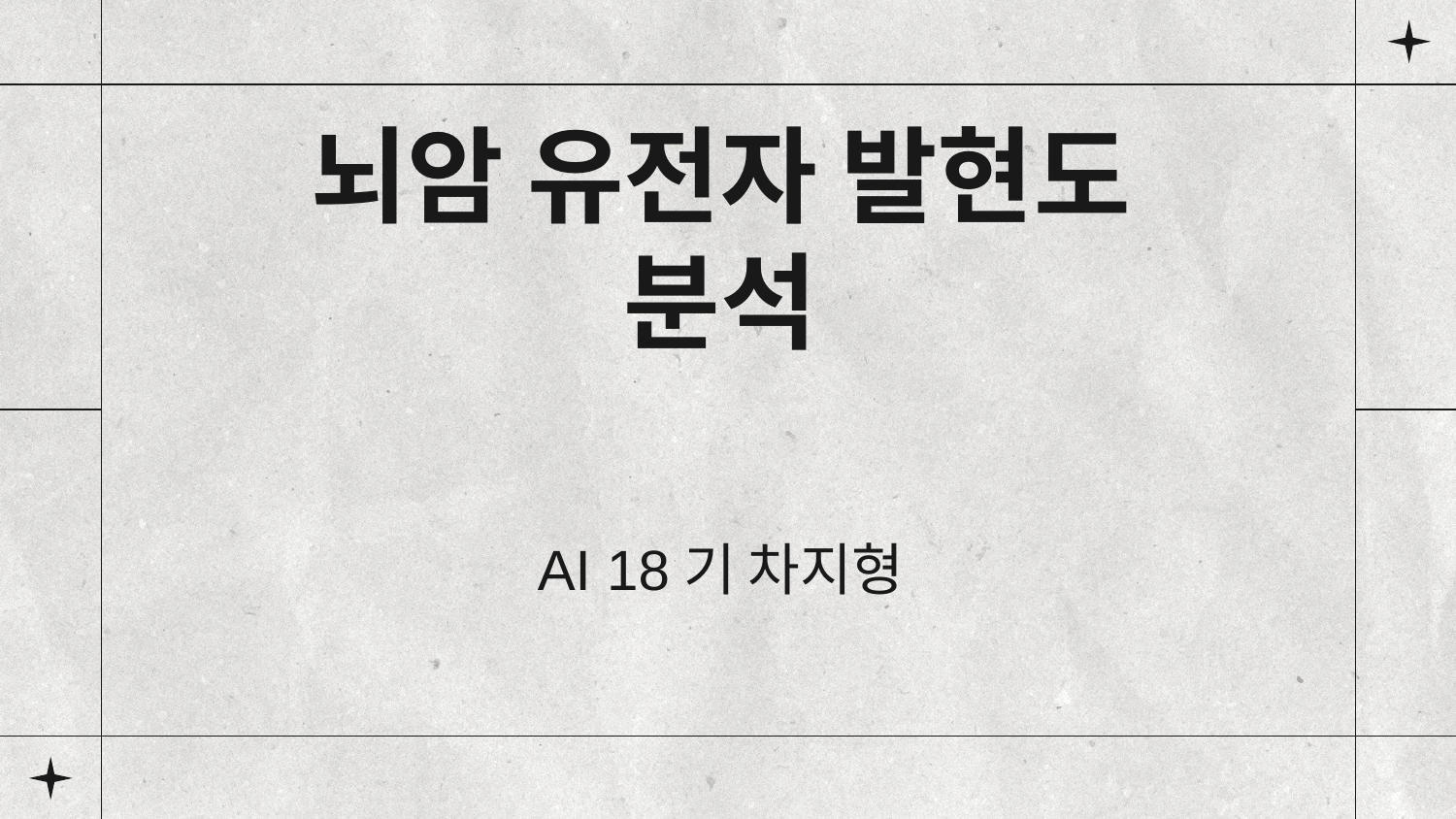

# 뇌암 유전자 발현도 분석

AI 18기 차지형